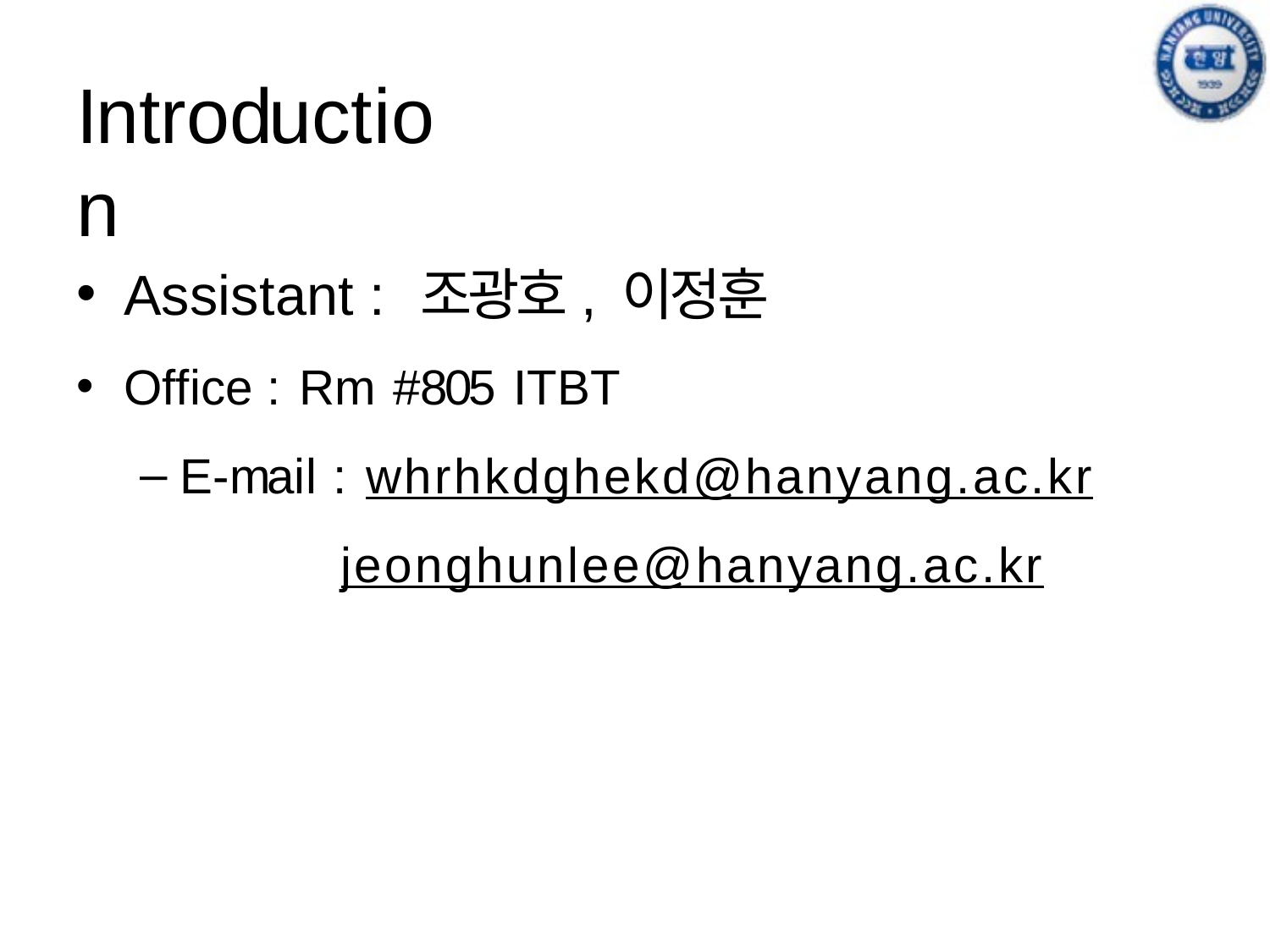

Introduction
Assistant : 조광호, 이정훈
Office : Rm #805 ITBT
E-mail : whrhkdghekd@hanyang.ac.kr
            jeonghunlee@hanyang.ac.kr